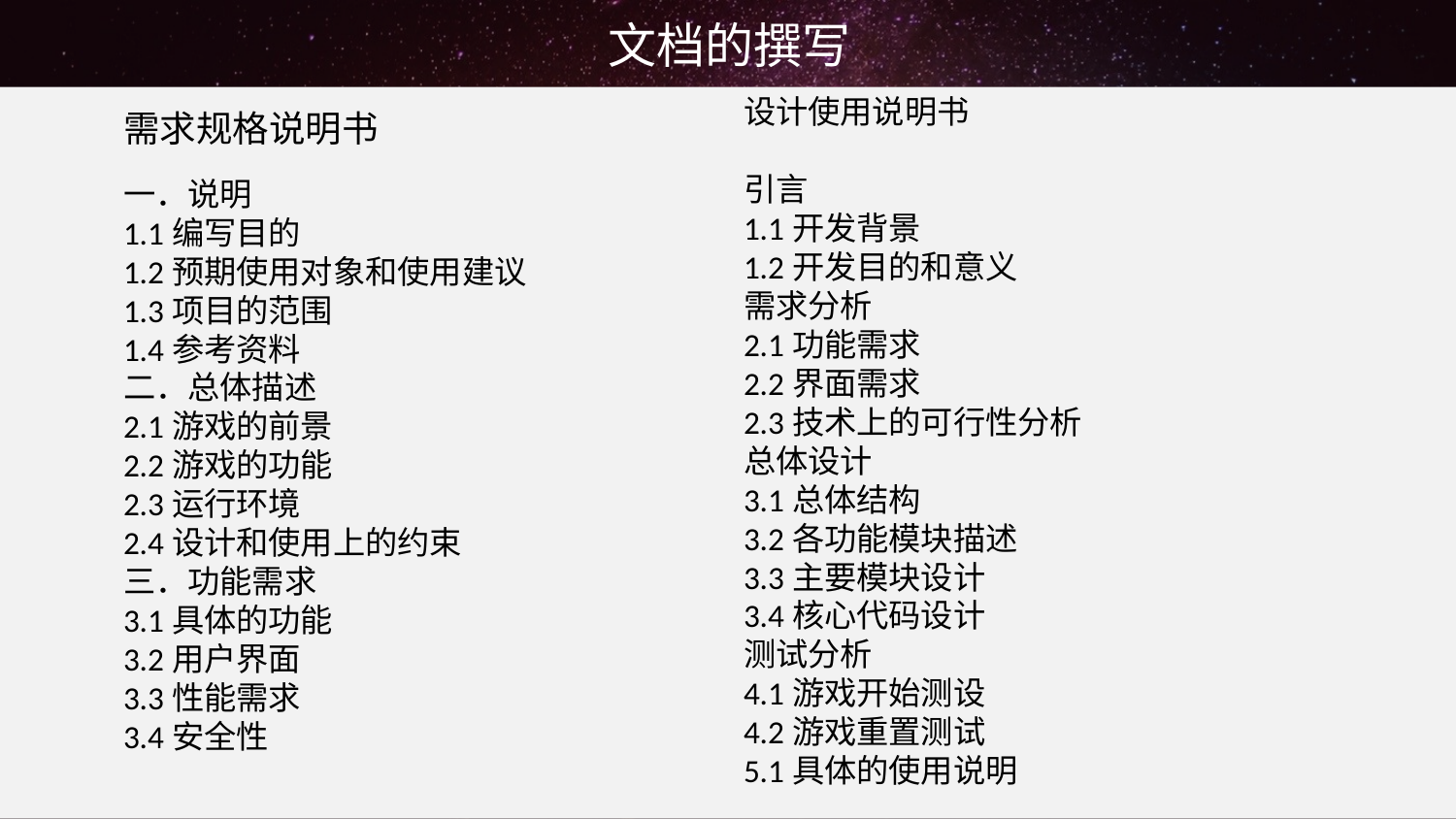

文档的撰写
设计使用说明书

引言
1.1开发背景
1.2开发目的和意义
需求分析
2.1功能需求
2.2界面需求
2.3技术上的可行性分析
总体设计
3.1总体结构
3.2各功能模块描述
3.3主要模块设计
3.4核心代码设计
测试分析
4.1游戏开始测设
4.2游戏重置测试
5.1具体的使用说明

需求规格说明书

一．说明
1.1编写目的
1.2预期使用对象和使用建议
1.3项目的范围
1.4参考资料
二．总体描述
2.1游戏的前景
2.2游戏的功能
2.3运行环境
2.4设计和使用上的约束
三．功能需求
3.1具体的功能
3.2用户界面
3.3性能需求
3.4安全性